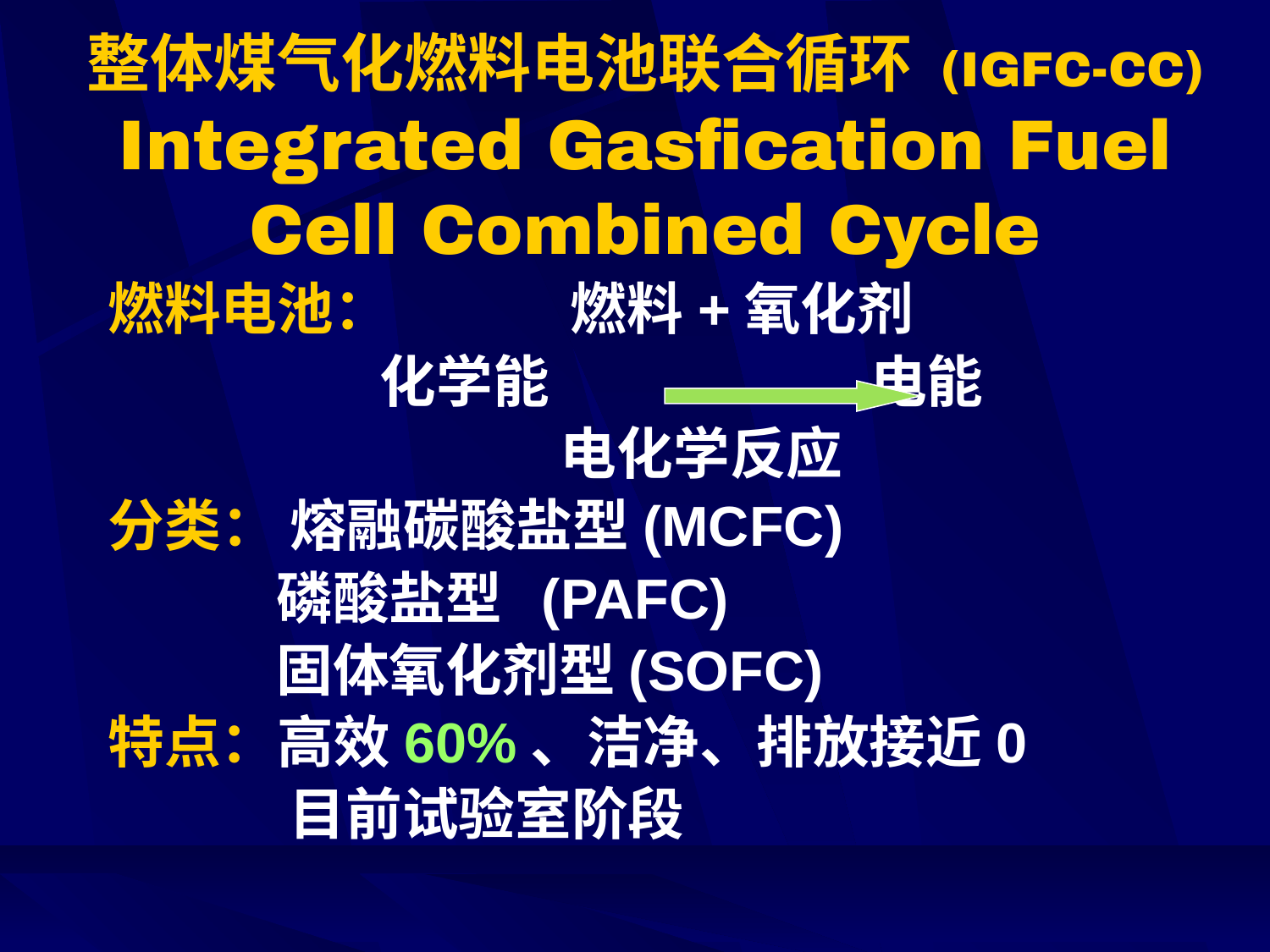

# 整体煤气化燃料电池联合循环 (IGFC-CC) Integrated Gasfication Fuel Cell Combined Cycle
燃料电池：              燃料+氧化剂
                    化学能                         电能
                                  电化学反应
分类： 熔融碳酸盐型(MCFC)
            磷酸盐型  (PAFC)
            固体氧化剂型(SOFC)
特点：高效60%、洁净、排放接近0
             目前试验室阶段